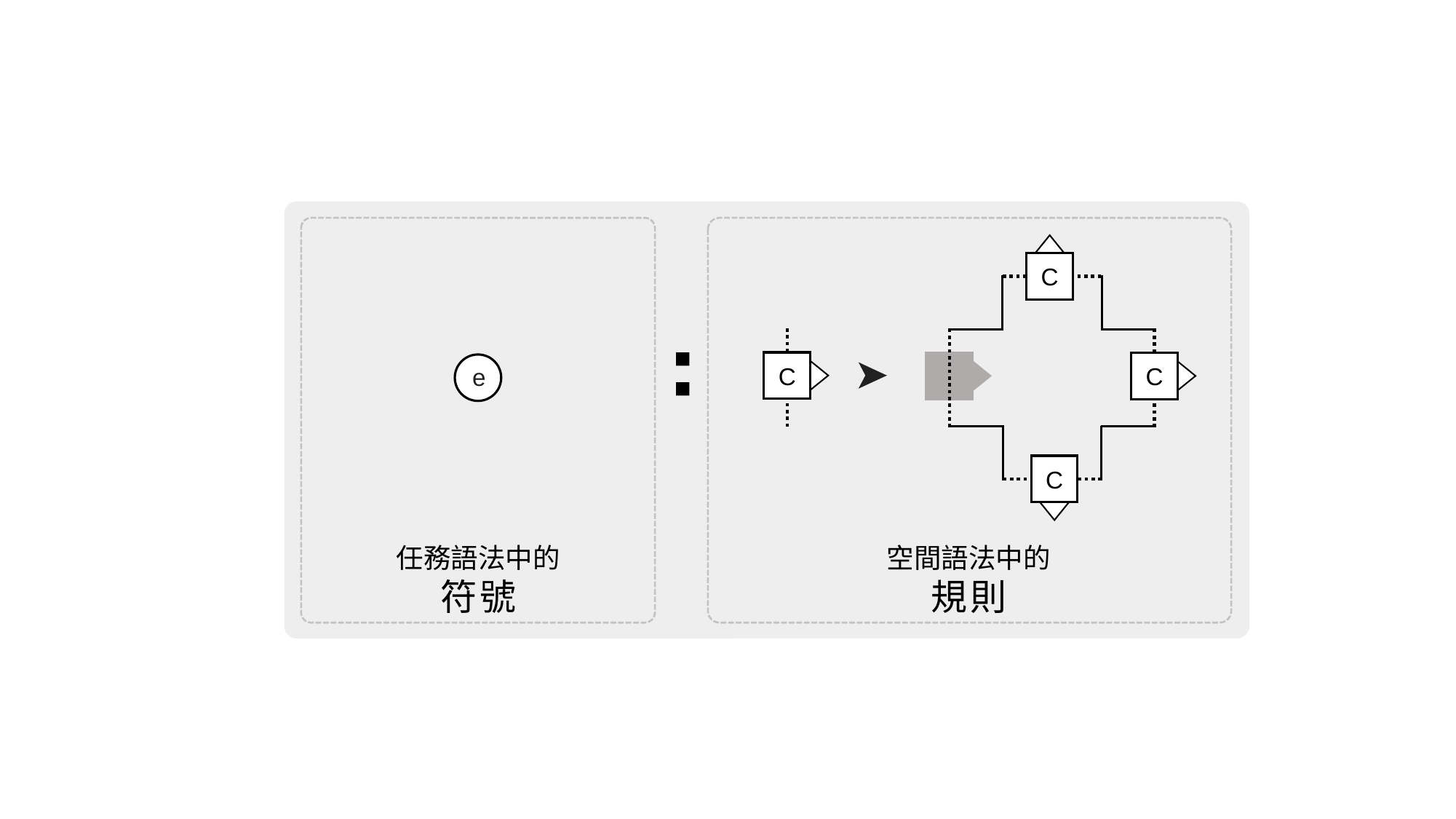

e
任務語法中的
符號

C

C

C

C

空間語法中的
規則